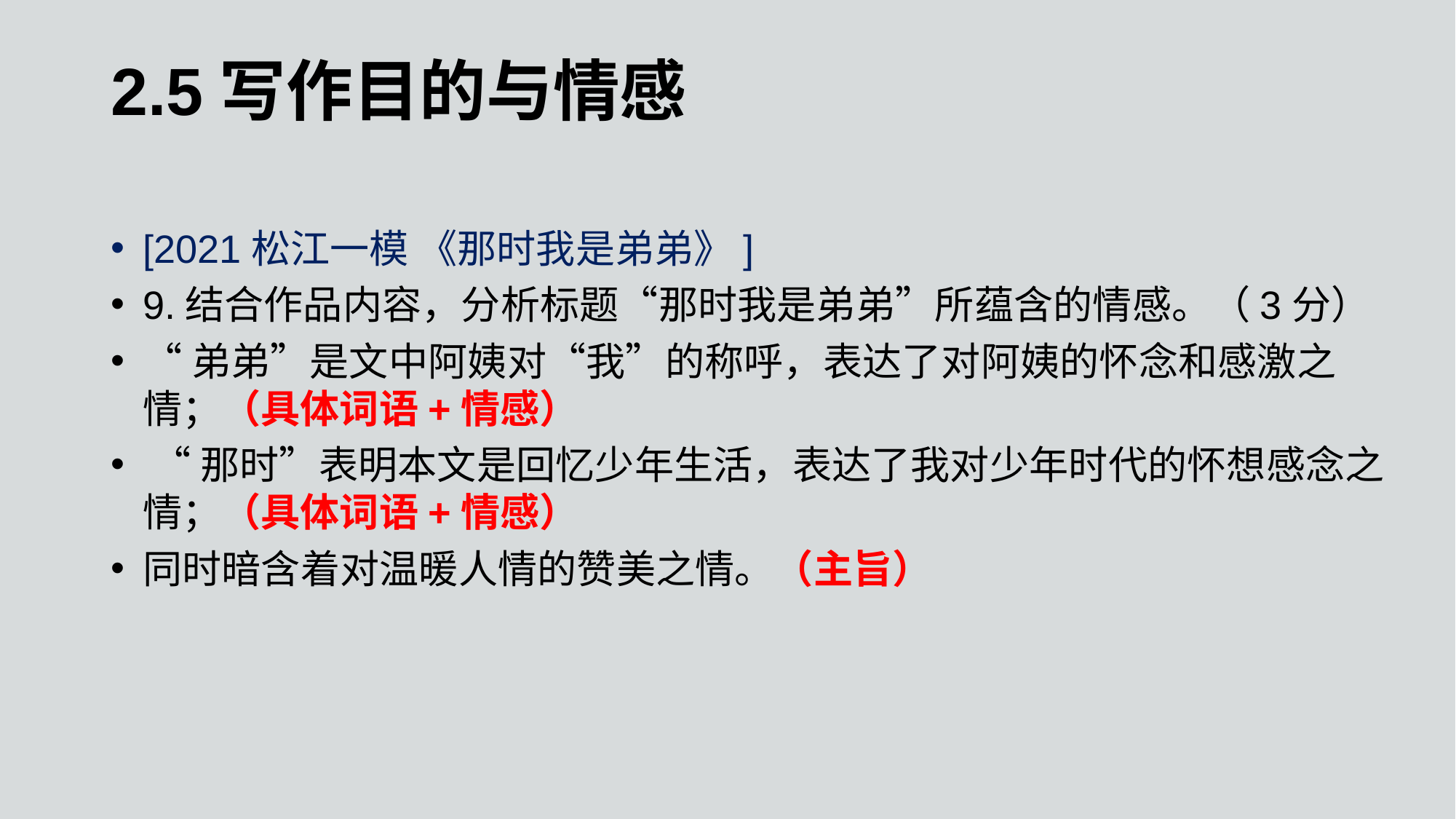

2.5写作目的与情感
[2021松江一模 《那时我是弟弟》]
9.结合作品内容，分析标题“那时我是弟弟”所蕴含的情感。（3分）
“弟弟”是文中阿姨对“我”的称呼，表达了对阿姨的怀念和感激之情；（具体词语+情感）
 “那时”表明本文是回忆少年生活，表达了我对少年时代的怀想感念之情；（具体词语+情感）
同时暗含着对温暖人情的赞美之情。（主旨）